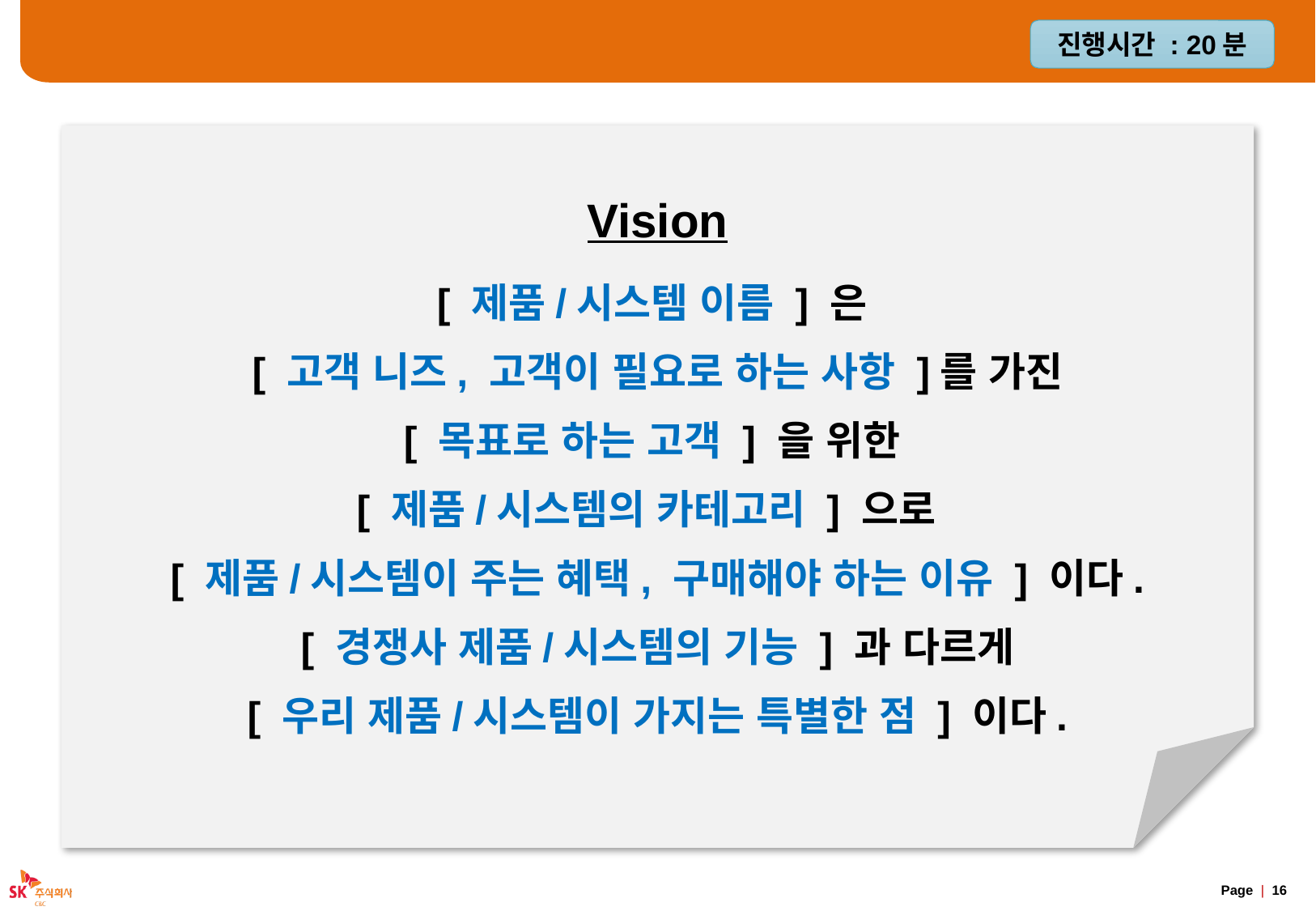

# 엘리베이터 피치
진행시간 : 20분

Vision
[ 제품/시스템 이름 ] 은
[ 고객 니즈, 고객이 필요로 하는 사항 ]를 가진
[ 목표로 하는 고객 ] 을 위한
[ 제품/시스템의 카테고리 ] 으로
[ 제품/시스템이 주는 혜택, 구매해야 하는 이유 ] 이다.
[ 경쟁사 제품/시스템의 기능 ] 과 다르게
 [ 우리 제품/시스템이 가지는 특별한 점 ] 이다.